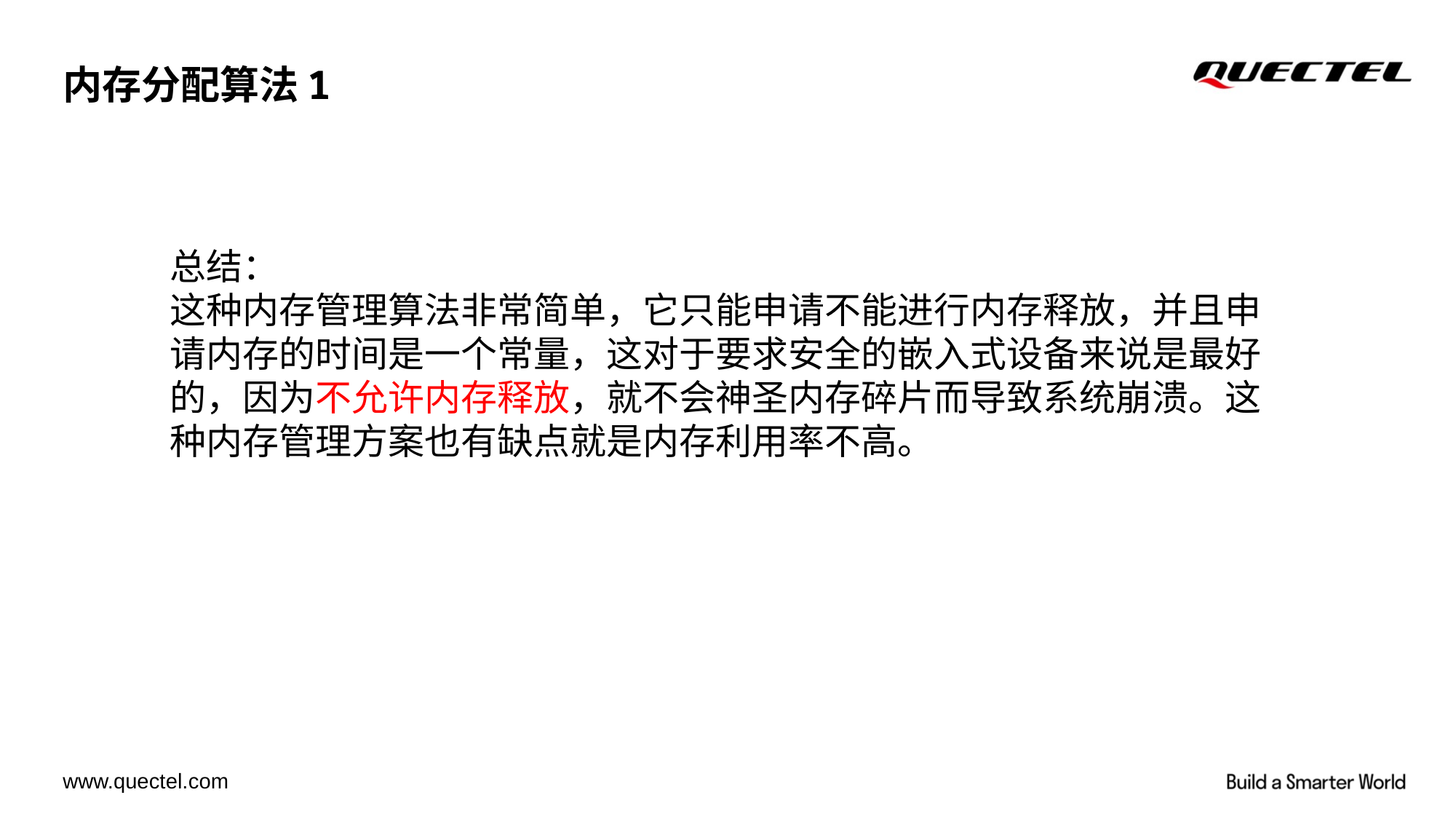

# 内存分配算法1
总结：
这种内存管理算法非常简单，它只能申请不能进行内存释放，并且申请内存的时间是一个常量，这对于要求安全的嵌入式设备来说是最好的，因为不允许内存释放，就不会神圣内存碎片而导致系统崩溃。这种内存管理方案也有缺点就是内存利用率不高。